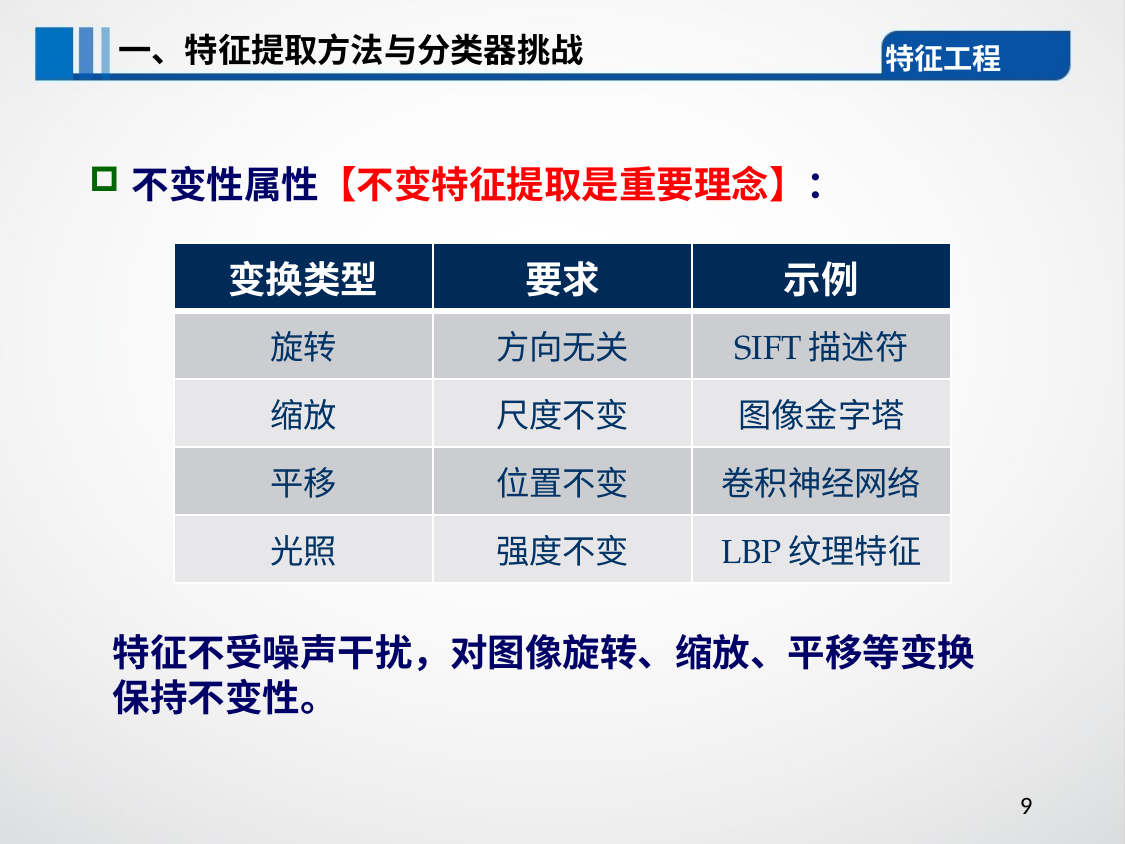

# 一、特征提取方法与分类器挑战
特征工程
不变性属性【不变特征提取是重要理念】：

| 变换类型 | 要求 | 示例 |
| --- | --- | --- |
| 旋转 | 方向无关 | SIFT描述符 |
| 缩放 | 尺度不变 | 图像金字塔 |
| 平移 | 位置不变 | 卷积神经网络 |
| 光照 | 强度不变 | LBP纹理特征 |
特征不受噪声干扰，对图像旋转、缩放、平移等变换保持不变性。
9